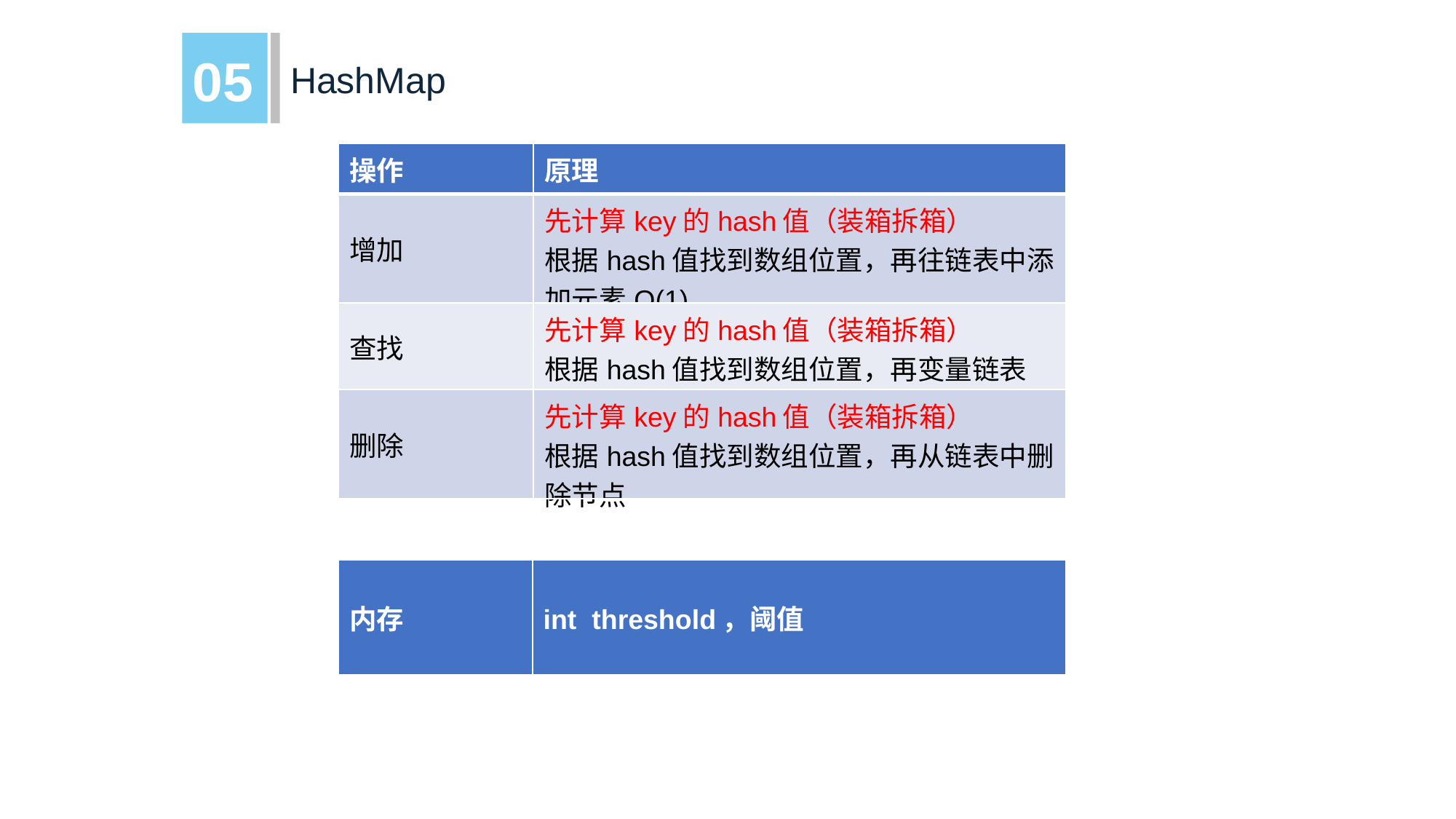

05
HashMap
| 操作 | 原理 |
| --- | --- |
| 增加 | 先计算key的hash值（装箱拆箱） 根据hash值找到数组位置，再往链表中添加元素O(1) |
| 查找 | 先计算key的hash值（装箱拆箱） 根据hash值找到数组位置，再变量链表 |
| 删除 | 先计算key的hash值（装箱拆箱） 根据hash值找到数组位置，再从链表中删除节点 |
| 内存 | int threshold，阈值 |
| --- | --- |